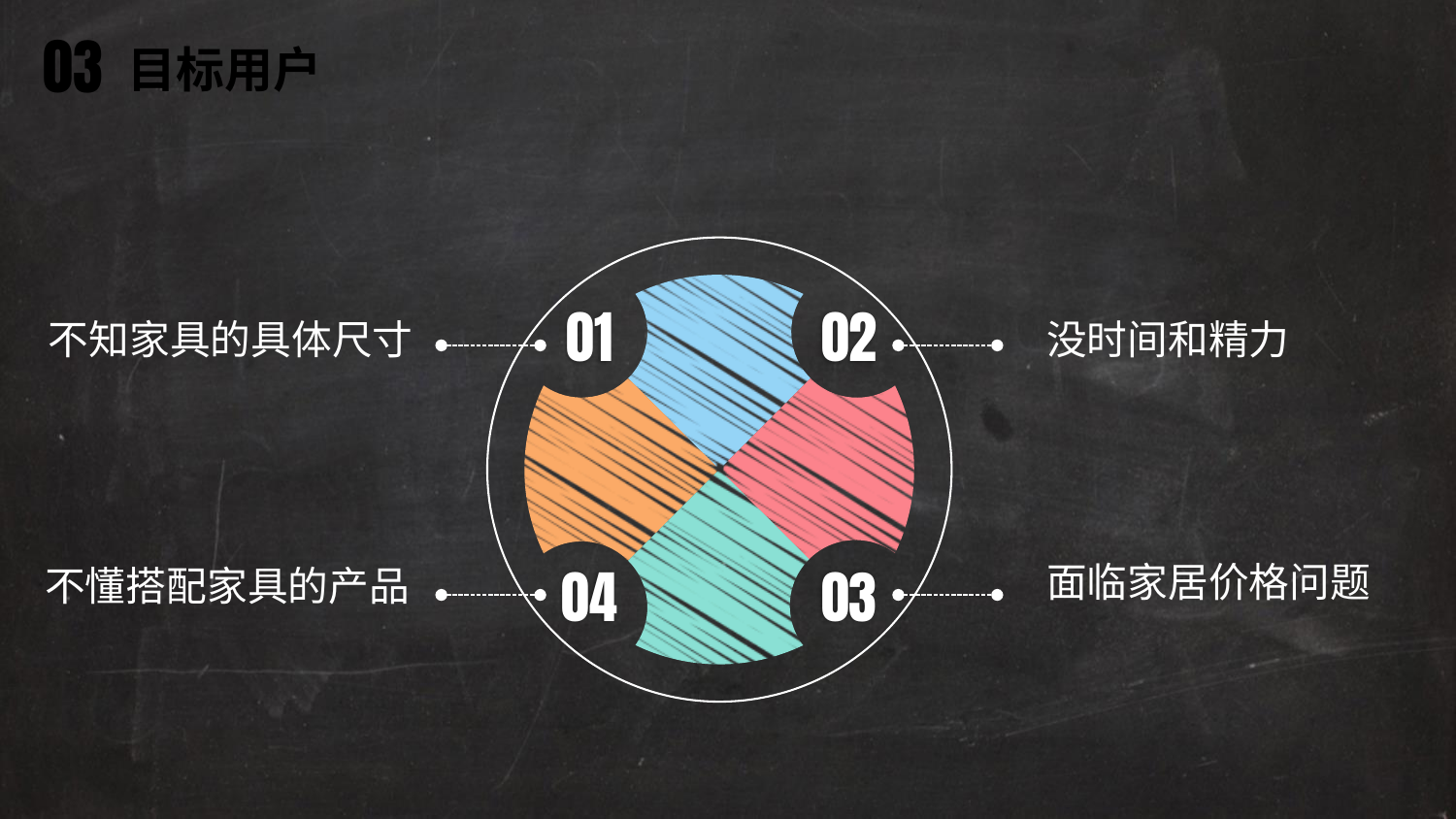

03
目标用户

01
02
不知家具的具体尺寸
没时间和精力
04
03
面临家居价格问题
不懂搭配家具的产品